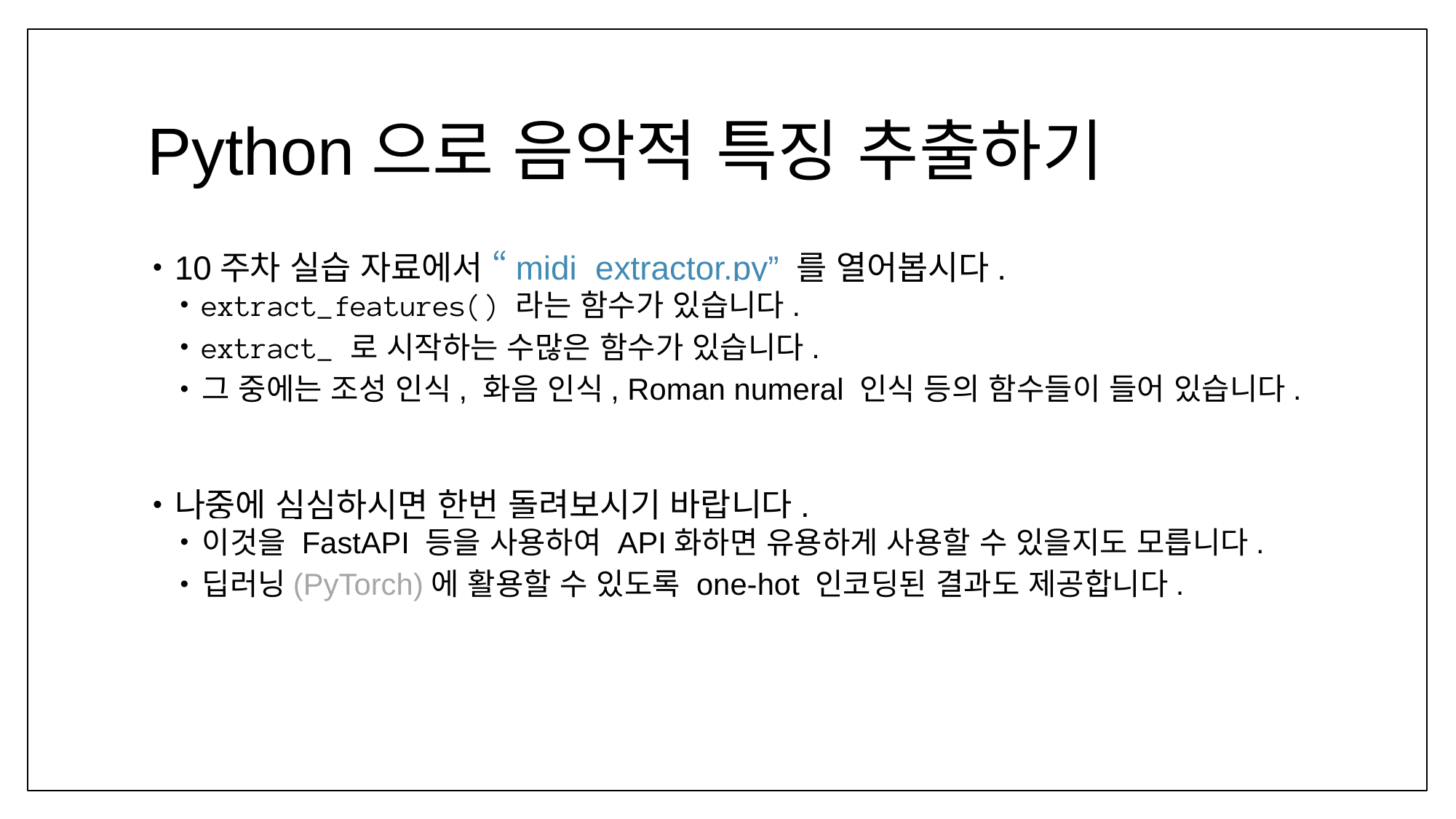

# Python으로 음악적 특징 추출하기
10주차 실습 자료에서 “midi_extractor.py” 를 열어봅시다.
extract_features() 라는 함수가 있습니다.
extract_ 로 시작하는 수많은 함수가 있습니다.
그 중에는 조성 인식, 화음 인식, Roman numeral 인식 등의 함수들이 들어 있습니다.

나중에 심심하시면 한번 돌려보시기 바랍니다.
이것을 FastAPI 등을 사용하여 API화하면 유용하게 사용할 수 있을지도 모릅니다.
딥러닝(PyTorch)에 활용할 수 있도록 one-hot 인코딩된 결과도 제공합니다.